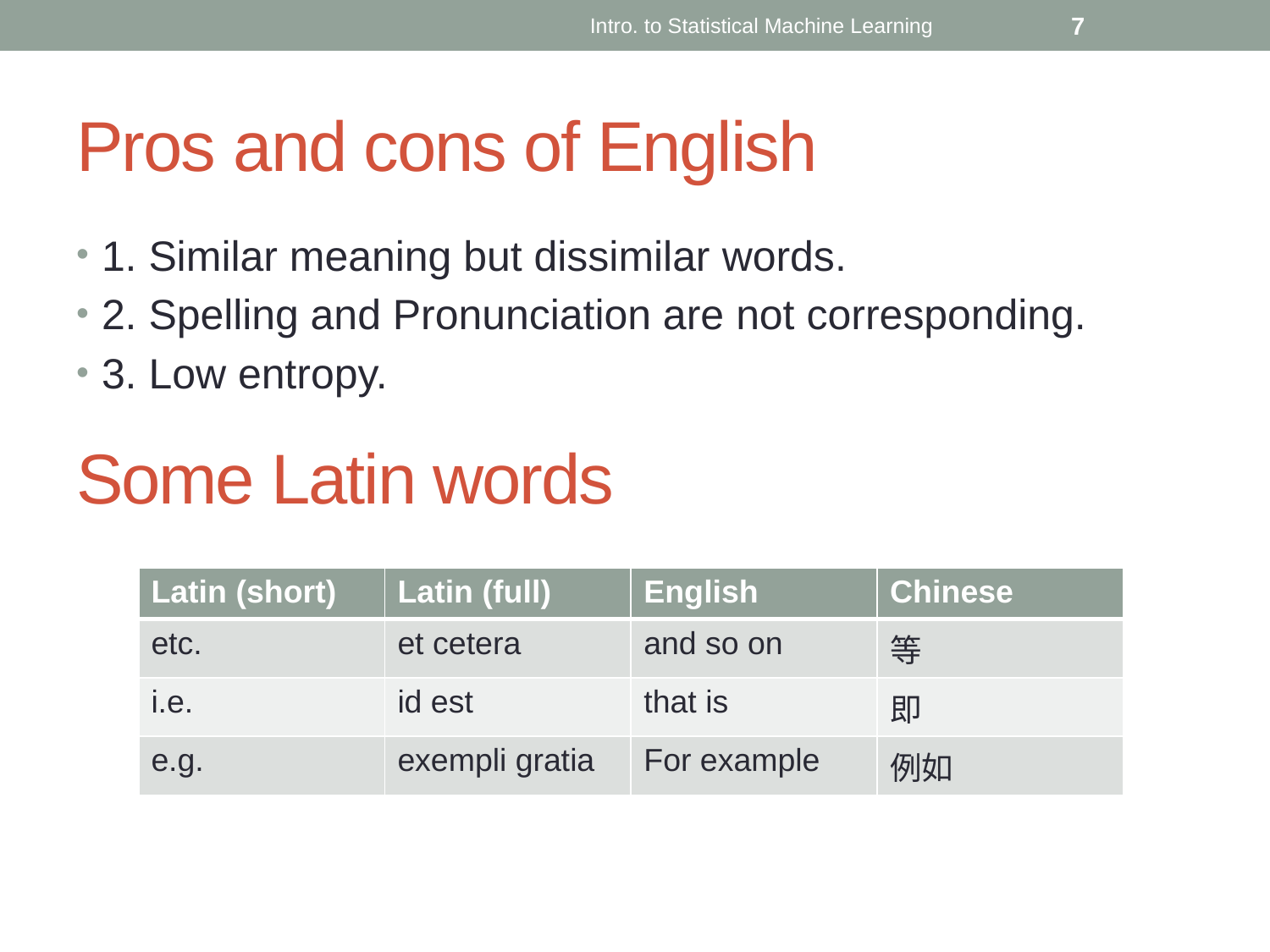

Intro. to Statistical Machine Learning
7
# Pros and cons of English
1. Similar meaning but dissimilar words.
2. Spelling and Pronunciation are not corresponding.
3. Low entropy.
Some Latin words
| Latin (short) | Latin (full) | English | Chinese |
| --- | --- | --- | --- |
| etc. | et cetera | and so on | 等 |
| i.e. | id est | that is | 即 |
| e.g. | exempli gratia | For example | 例如 |